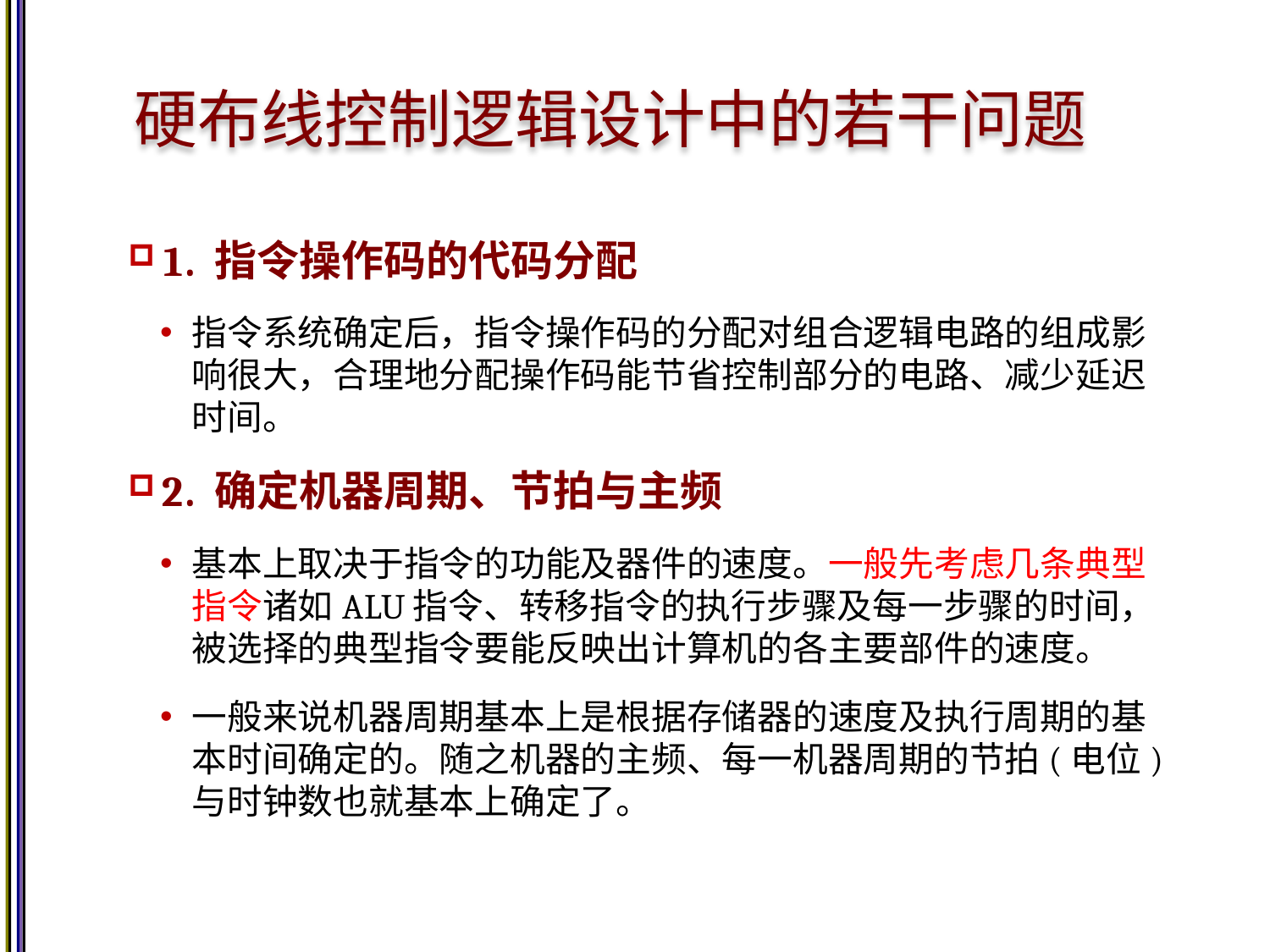

# 硬布线控制逻辑设计中的若干问题
1. 指令操作码的代码分配
指令系统确定后，指令操作码的分配对组合逻辑电路的组成影响很大，合理地分配操作码能节省控制部分的电路、减少延迟时间。
2. 确定机器周期、节拍与主频
基本上取决于指令的功能及器件的速度。一般先考虑几条典型指令诸如ALU指令、转移指令的执行步骤及每一步骤的时间，被选择的典型指令要能反映出计算机的各主要部件的速度。
一般来说机器周期基本上是根据存储器的速度及执行周期的基本时间确定的。随之机器的主频、每一机器周期的节拍(电位)与时钟数也就基本上确定了。
119